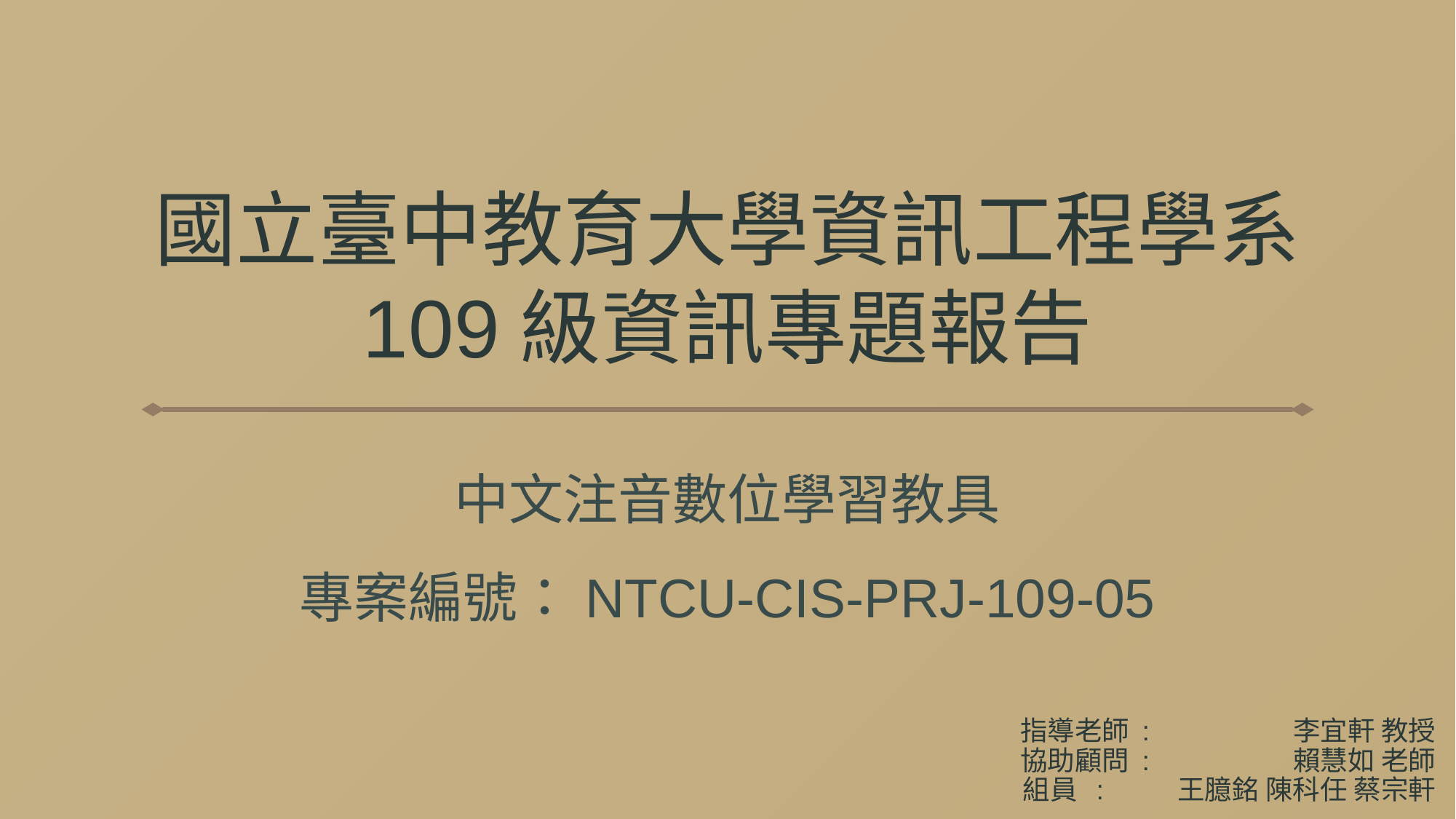

國立臺中教育大學資訊工程學系
109級資訊專題報告
中文注音數位學習教具
專案編號：NTCU-CIS-PRJ-109-05
# 指導老師 : 	　　李宜軒 教授 協助顧問 : 	　　賴慧如 老師 組員  :  	　   王臆銘 陳科任 蔡宗軒